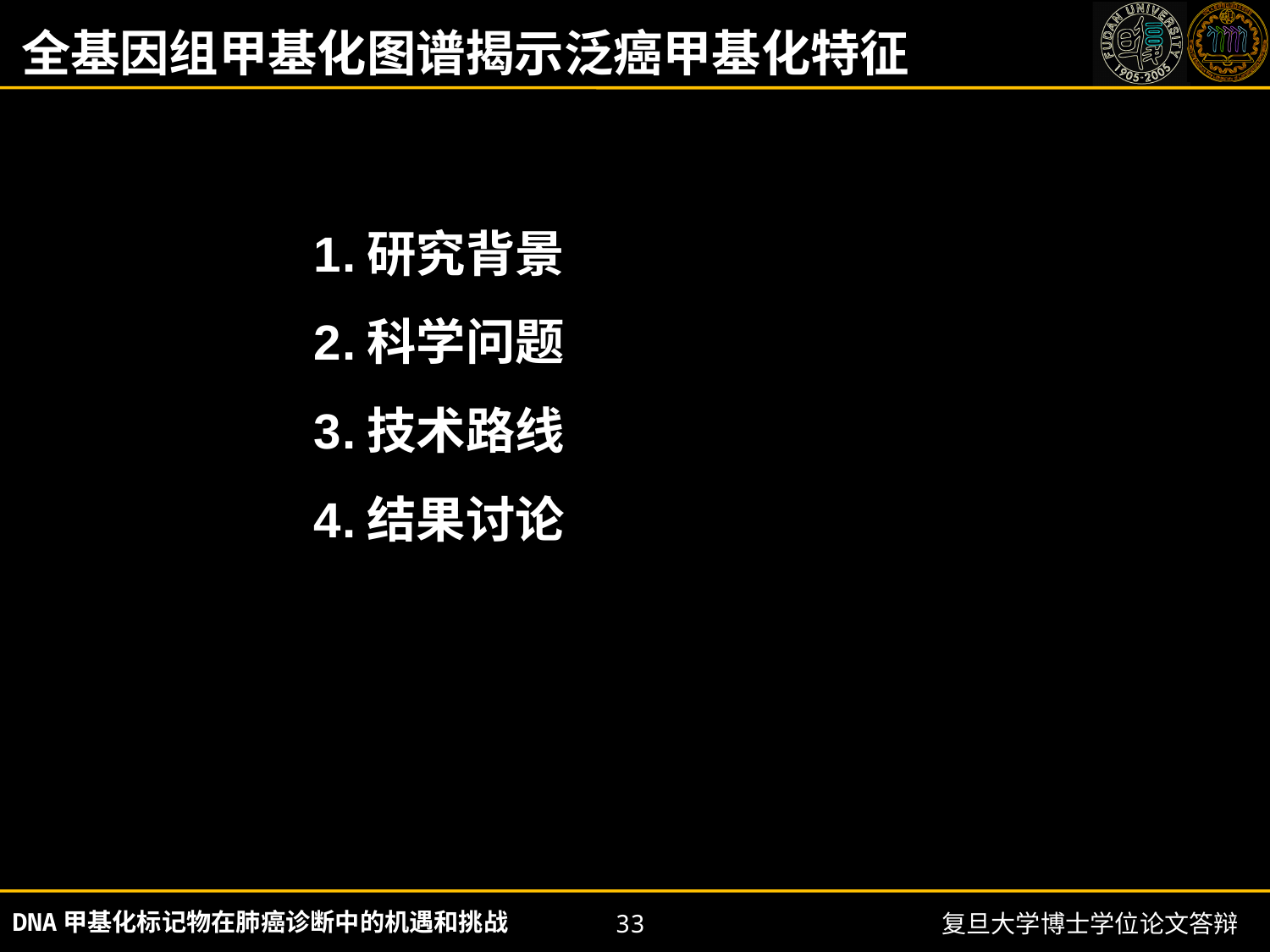

全基因组甲基化图谱揭示泛癌甲基化特征

研究背景
科学问题
技术路线
结果讨论
DNA甲基化标记物在肺癌诊断中的机遇和挑战
33
复旦大学博士学位论文答辩